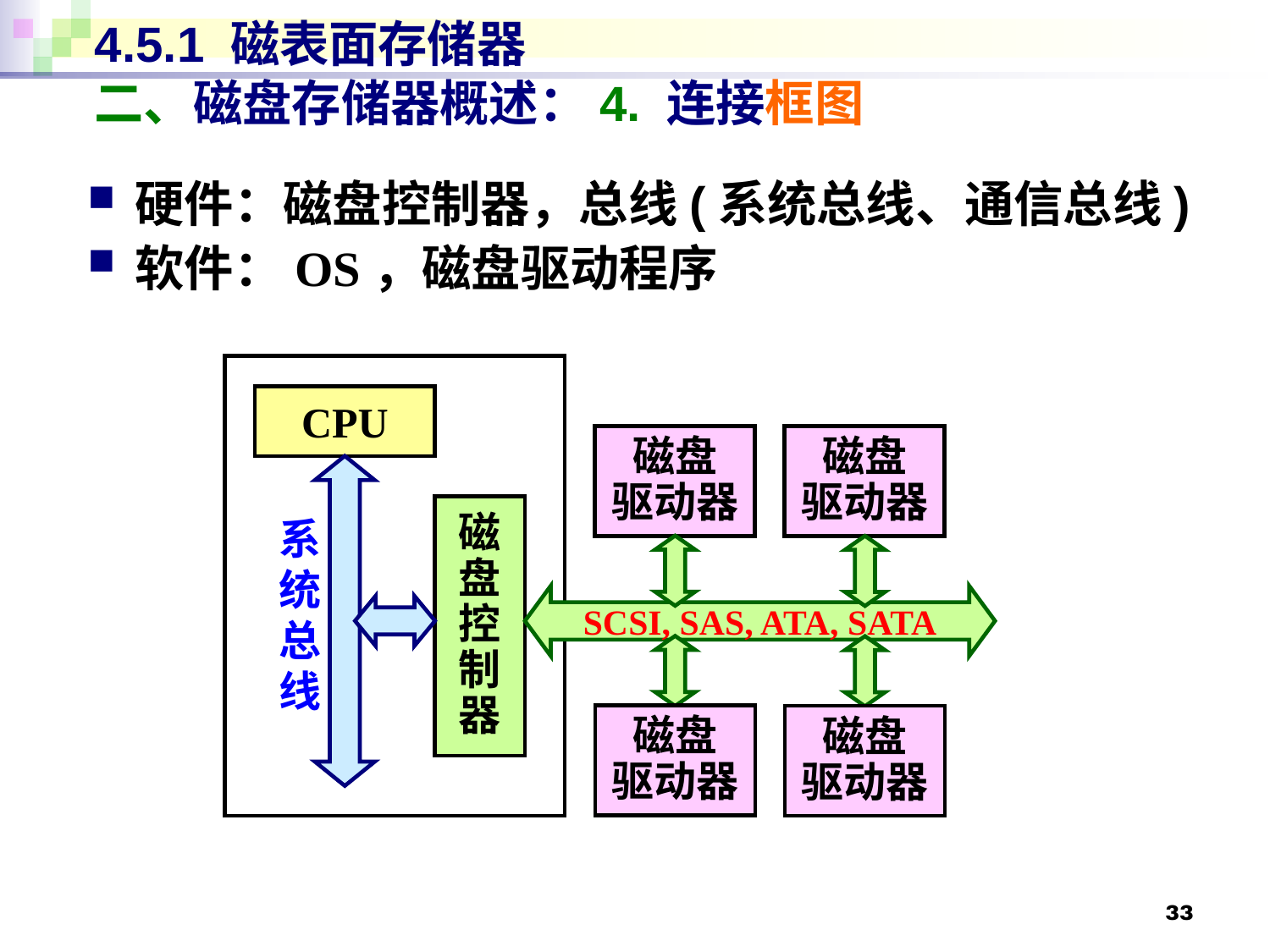

# 4.5.1 磁表面存储器 二、磁盘存储器概述：4. 连接框图
硬件：磁盘控制器，总线(系统总线、通信总线)
软件：OS，磁盘驱动程序

CPU
磁盘
驱动器
磁盘
驱动器

磁盘控制器
系统总线

SCSI, SAS, ATA, SATA

磁盘
驱动器
磁盘
驱动器
33